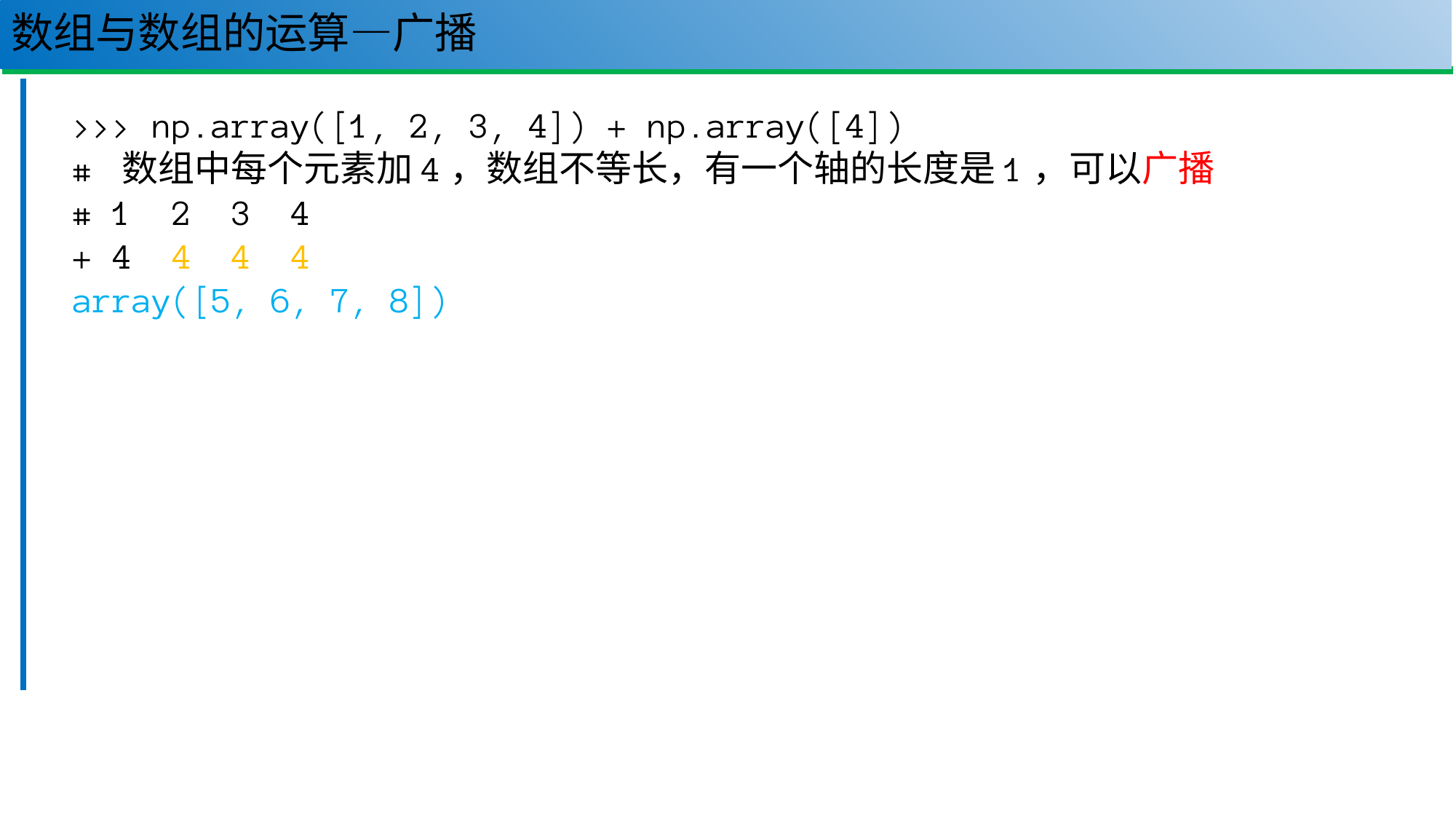

# 数组与数组的运算—广播
90
>>> np.array([1, 2, 3, 4]) + np.array([4])
# 数组中每个元素加4，数组不等长，有一个轴的长度是1，可以广播
# 1  2  3  4
+ 4  4  4  4
array([5, 6, 7, 8])